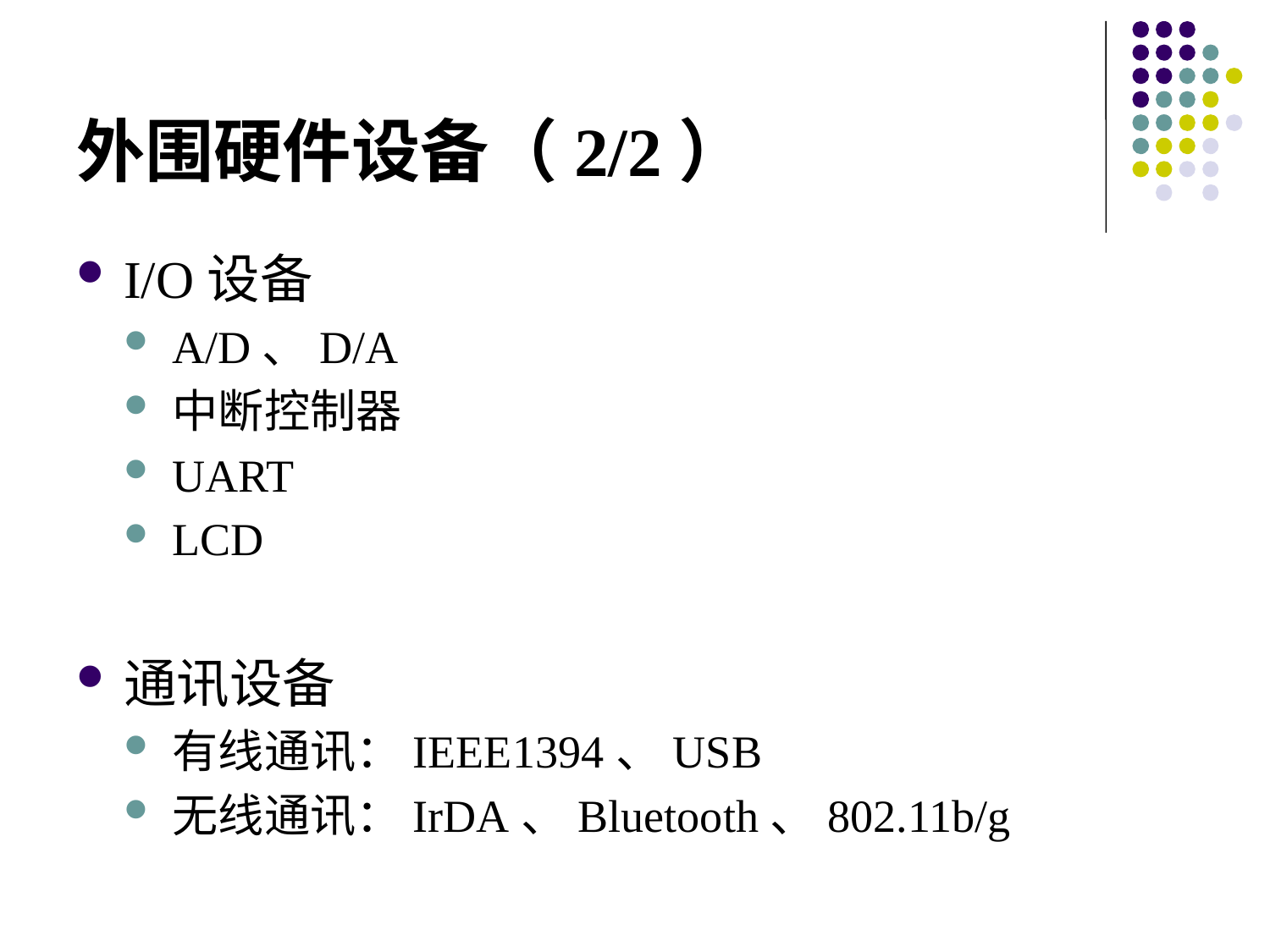

# 外围硬件设备（2/2）
I/O设备
A/D、D/A
中断控制器
UART
LCD

通讯设备
有线通讯：IEEE1394、USB
无线通讯：IrDA、Bluetooth、802.11b/g